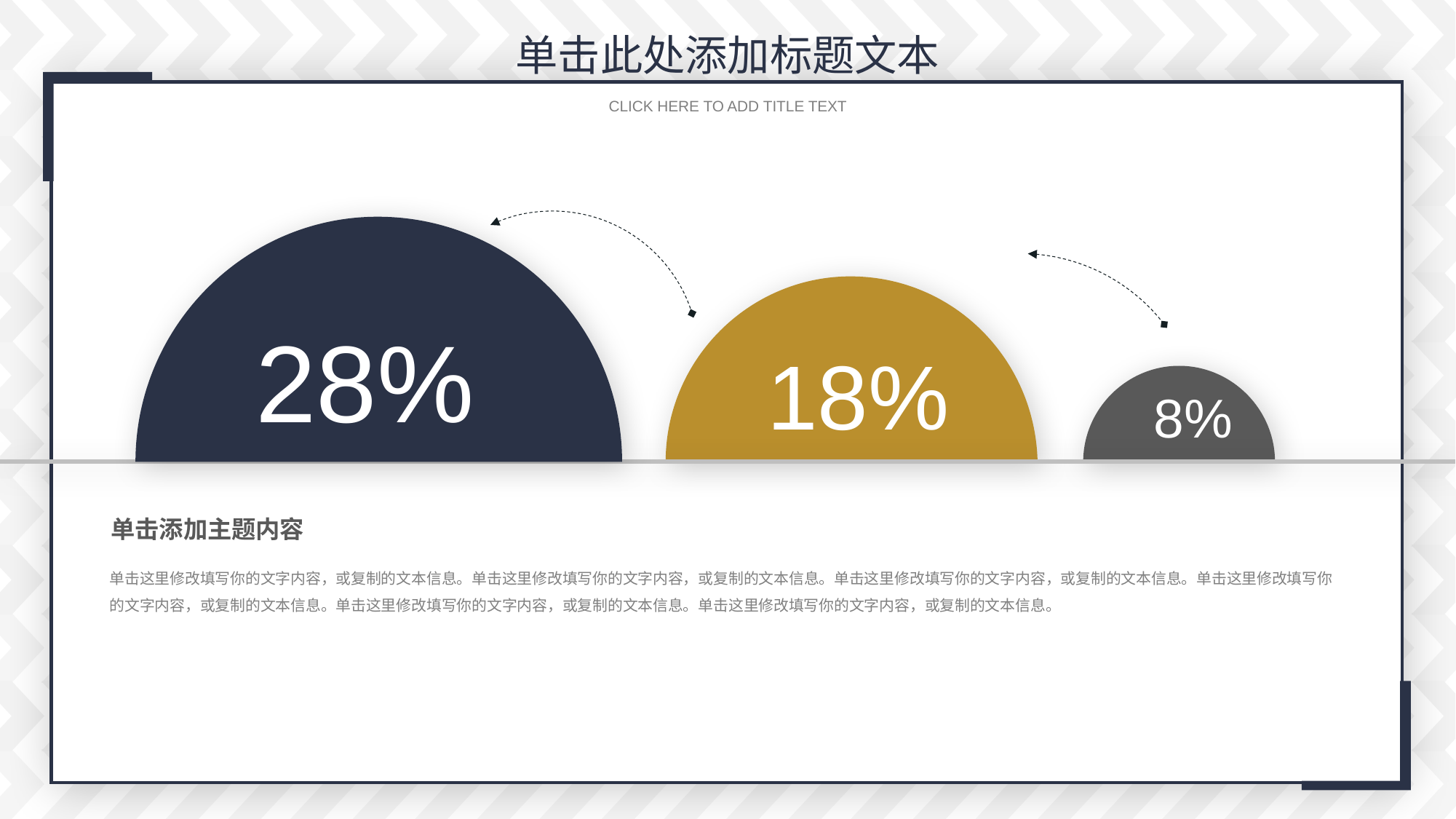

单击此处添加标题文本
 CLICK HERE TO ADD TITLE TEXT

28%
18%

8%
单击添加主题内容
单击这里修改填写你的文字内容，或复制的文本信息。单击这里修改填写你的文字内容，或复制的文本信息。单击这里修改填写你的文字内容，或复制的文本信息。单击这里修改填写你的文字内容，或复制的文本信息。单击这里修改填写你的文字内容，或复制的文本信息。单击这里修改填写你的文字内容，或复制的文本信息。